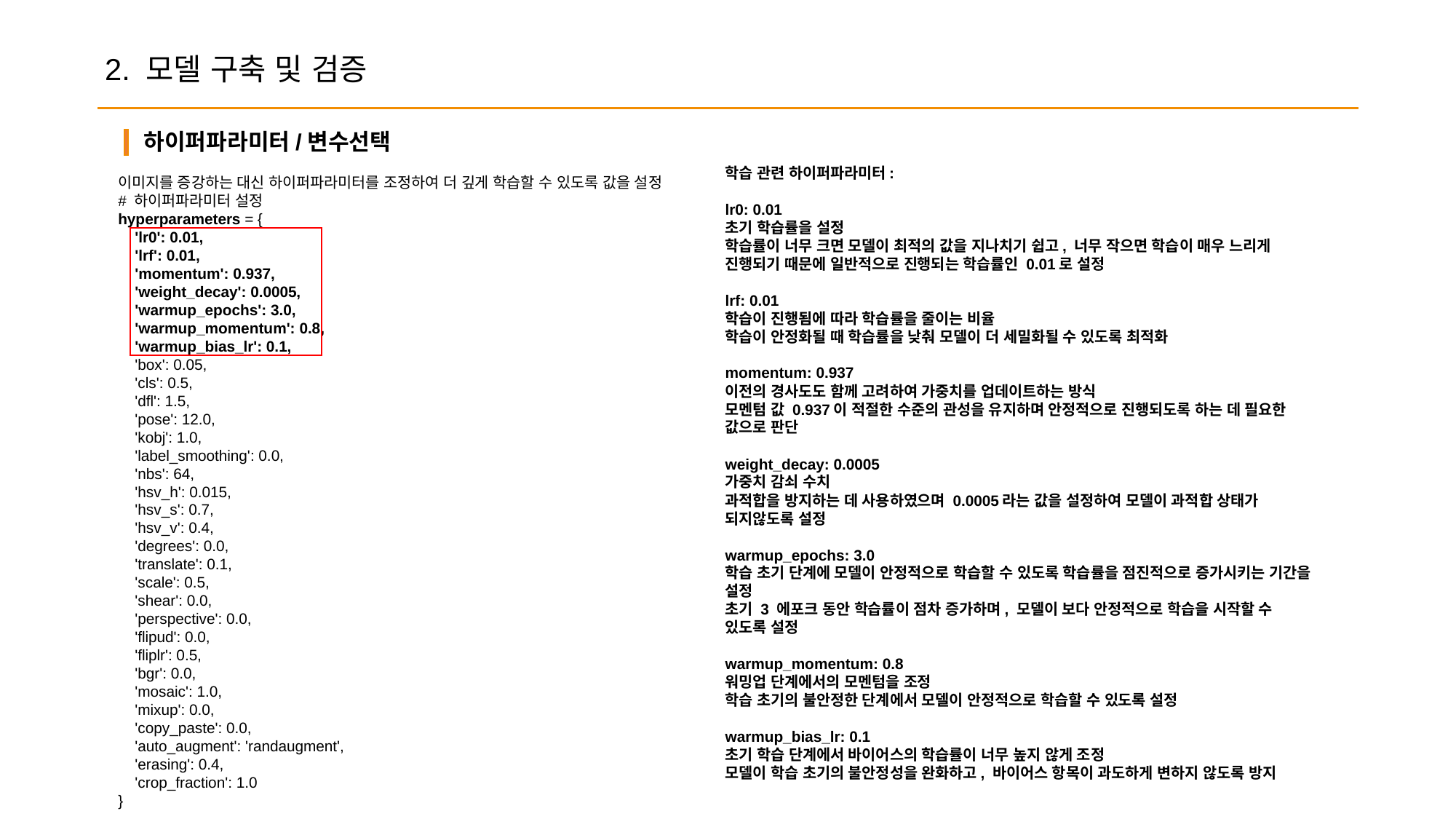

2. 모델 구축 및 검증
하이퍼파라미터/변수선택

학습 관련 하이퍼파라미터:

lr0: 0.01
초기 학습률을 설정
학습률이 너무 크면 모델이 최적의 값을 지나치기 쉽고, 너무 작으면 학습이 매우 느리게 진행되기 때문에 일반적으로 진행되는 학습률인 0.01로 설정

lrf: 0.01
학습이 진행됨에 따라 학습률을 줄이는 비율
학습이 안정화될 때 학습률을 낮춰 모델이 더 세밀화될 수 있도록 최적화

momentum: 0.937
이전의 경사도도 함께 고려하여 가중치를 업데이트하는 방식
모멘텀 값 0.937이 적절한 수준의 관성을 유지하며 안정적으로 진행되도록 하는 데 필요한 값으로 판단

weight_decay: 0.0005
가중치 감쇠 수치
과적합을 방지하는 데 사용하였으며 0.0005라는 값을 설정하여 모델이 과적합 상태가 되지않도록 설정

warmup_epochs: 3.0
학습 초기 단계에 모델이 안정적으로 학습할 수 있도록 학습률을 점진적으로 증가시키는 기간을 설정
초기 3 에포크 동안 학습률이 점차 증가하며, 모델이 보다 안정적으로 학습을 시작할 수 있도록 설정

warmup_momentum: 0.8
워밍업 단계에서의 모멘텀을 조정
학습 초기의 불안정한 단계에서 모델이 안정적으로 학습할 수 있도록 설정

warmup_bias_lr: 0.1
초기 학습 단계에서 바이어스의 학습률이 너무 높지 않게 조정
모델이 학습 초기의 불안정성을 완화하고, 바이어스 항목이 과도하게 변하지 않도록 방지
이미지를 증강하는 대신 하이퍼파라미터를 조정하여 더 깊게 학습할 수 있도록 값을 설정
# 하이퍼파라미터 설정
hyperparameters = {
    'lr0': 0.01,
    'lrf': 0.01,
    'momentum': 0.937,
    'weight_decay': 0.0005,
    'warmup_epochs': 3.0,
    'warmup_momentum': 0.8,
    'warmup_bias_lr': 0.1,
    'box': 0.05,
    'cls': 0.5,
    'dfl': 1.5,
    'pose': 12.0,
    'kobj': 1.0,
    'label_smoothing': 0.0,
    'nbs': 64,
    'hsv_h': 0.015,
    'hsv_s': 0.7,
    'hsv_v': 0.4,
    'degrees': 0.0,
    'translate': 0.1,
    'scale': 0.5,
    'shear': 0.0,
    'perspective': 0.0,
    'flipud': 0.0,
    'fliplr': 0.5,
    'bgr': 0.0,
    'mosaic': 1.0,
    'mixup': 0.0,
    'copy_paste': 0.0,
    'auto_augment': 'randaugment',
    'erasing': 0.4,
    'crop_fraction': 1.0
}